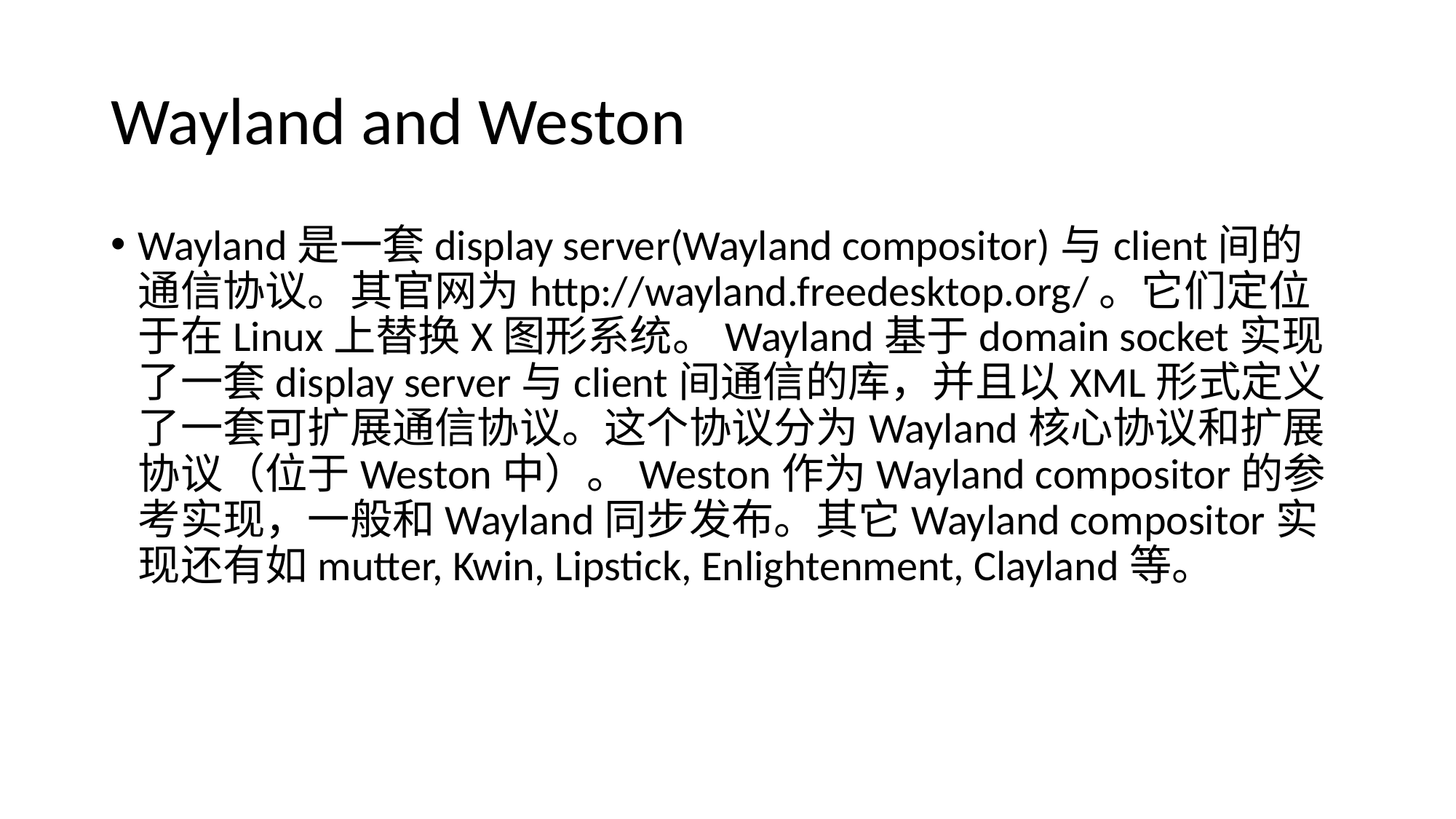

# Wayland and Weston
Wayland是一套display server(Wayland compositor)与client间的通信协议。其官网为http://wayland.freedesktop.org/。它们定位于在Linux上替换X图形系统。Wayland基于domain socket实现了一套display server与client间通信的库，并且以XML形式定义了一套可扩展通信协议。这个协议分为Wayland核心协议和扩展协议（位于Weston中）。Weston作为Wayland compositor的参考实现，一般和Wayland同步发布。其它Wayland compositor实现还有如mutter, Kwin, Lipstick, Enlightenment, Clayland等。